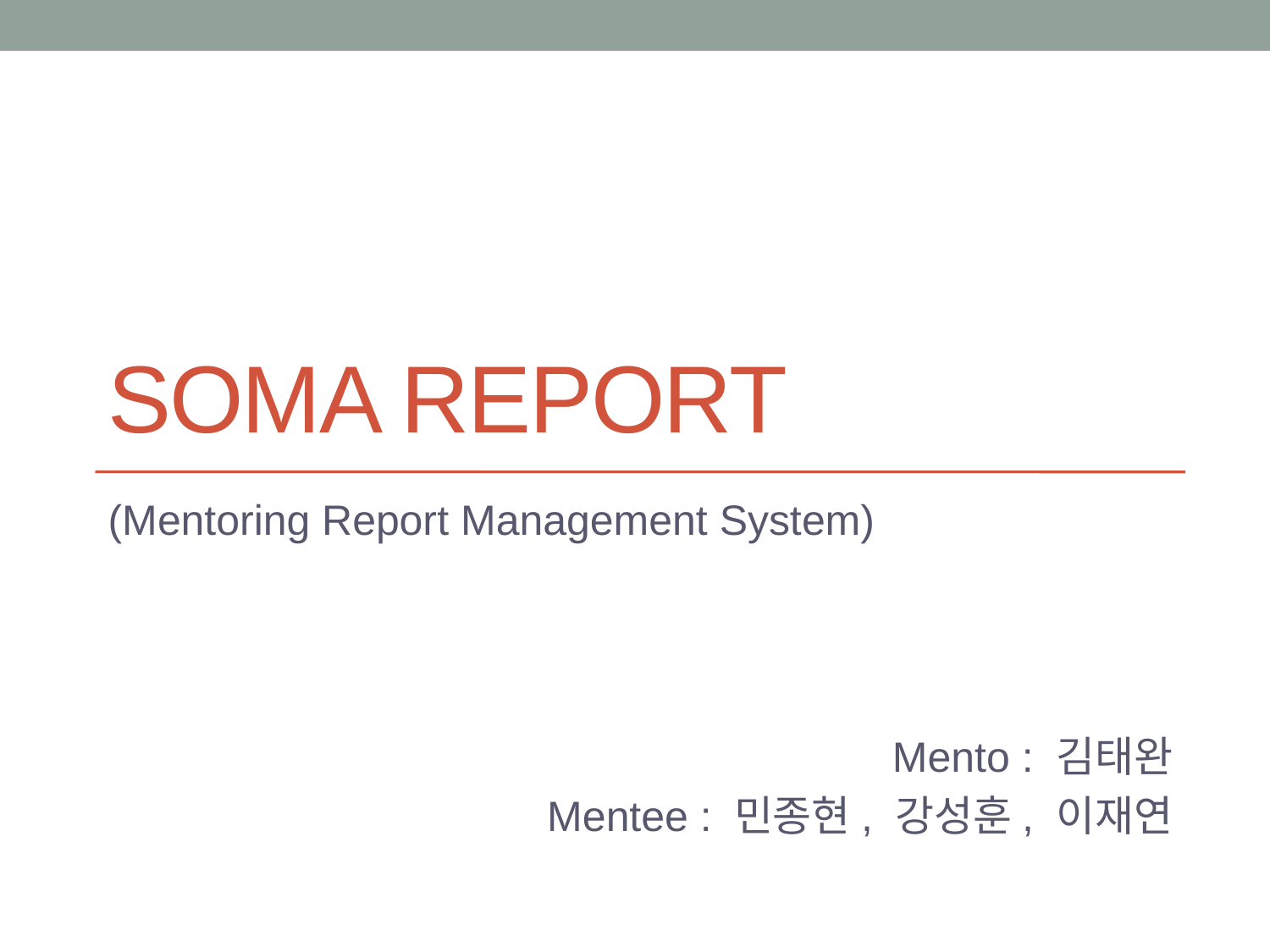

# SOMA Report
(Mentoring Report Management System)

Mento : 김태완
Mentee : 민종현, 강성훈, 이재연